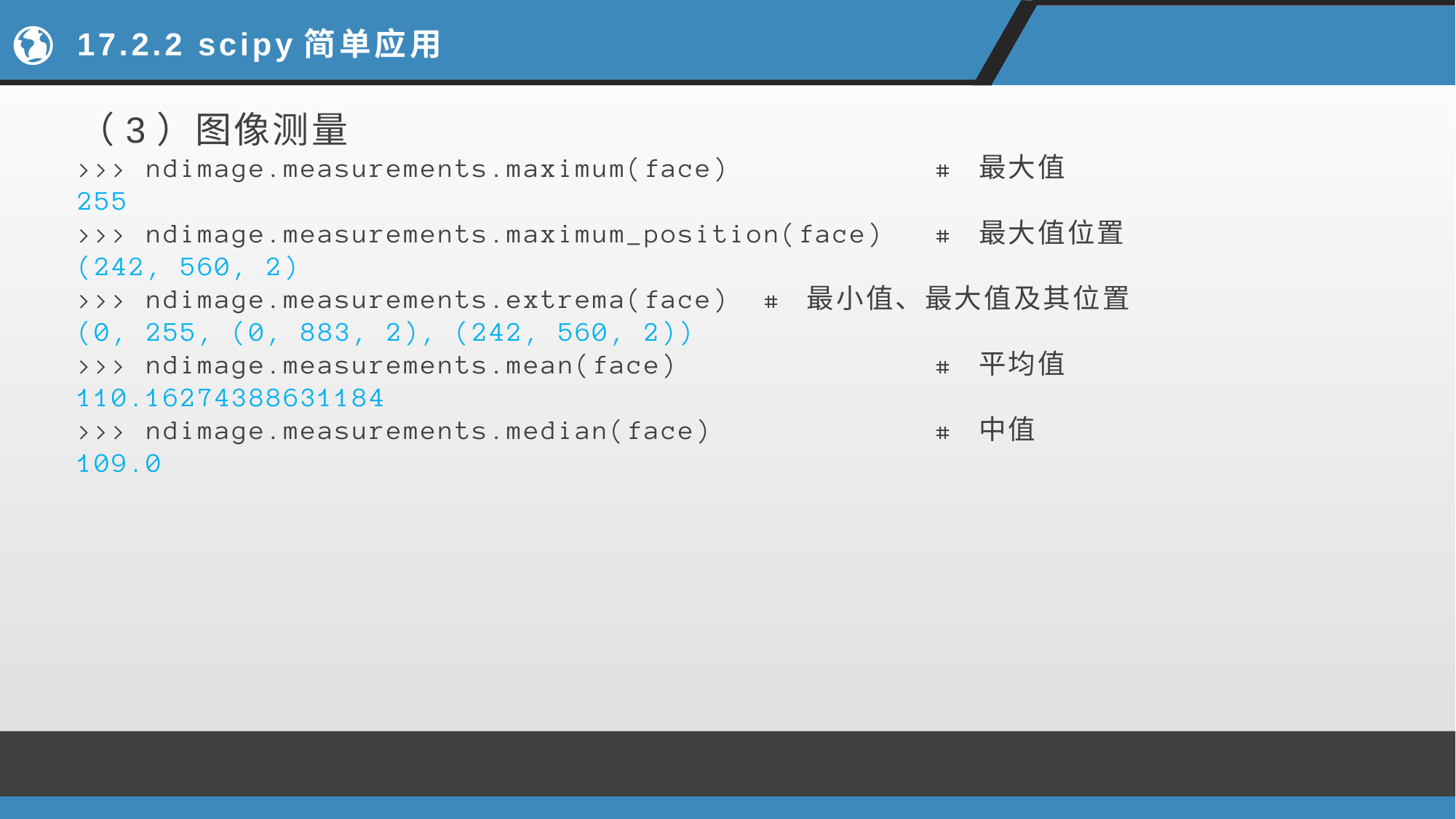

# 17.2.2 scipy简单应用

（3）图像测量
>>> ndimage.measurements.maximum(face)            # 最大值
255
>>> ndimage.measurements.maximum_position(face)   # 最大值位置
(242, 560, 2)
>>> ndimage.measurements.extrema(face)  # 最小值、最大值及其位置
(0, 255, (0, 883, 2), (242, 560, 2))
>>> ndimage.measurements.mean(face)               # 平均值
110.16274388631184
>>> ndimage.measurements.median(face)             # 中值
109.0